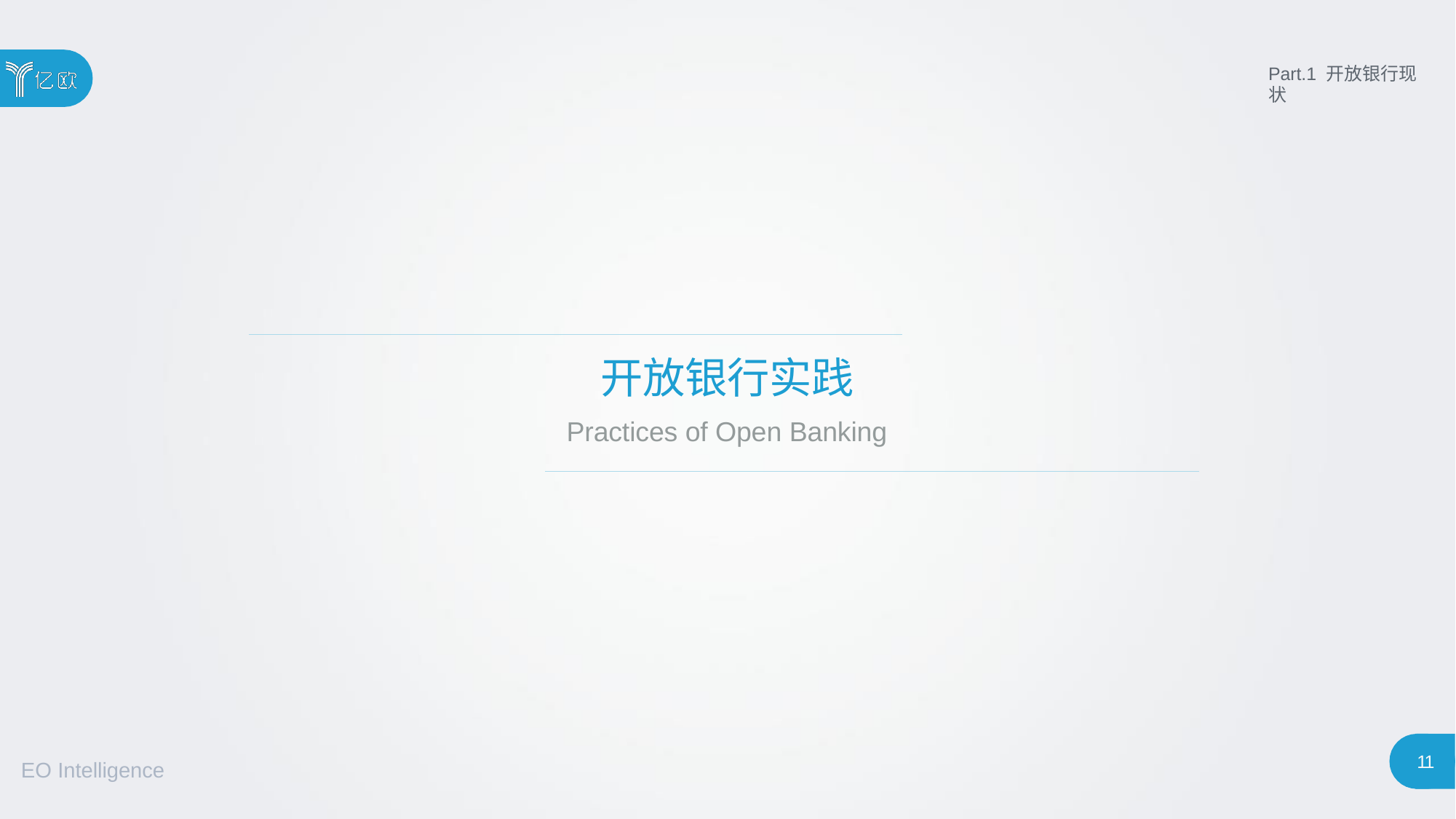

Part.1 开放银行现状

# 开放银行实践
Practices of Open Banking

11
EO Intelligence